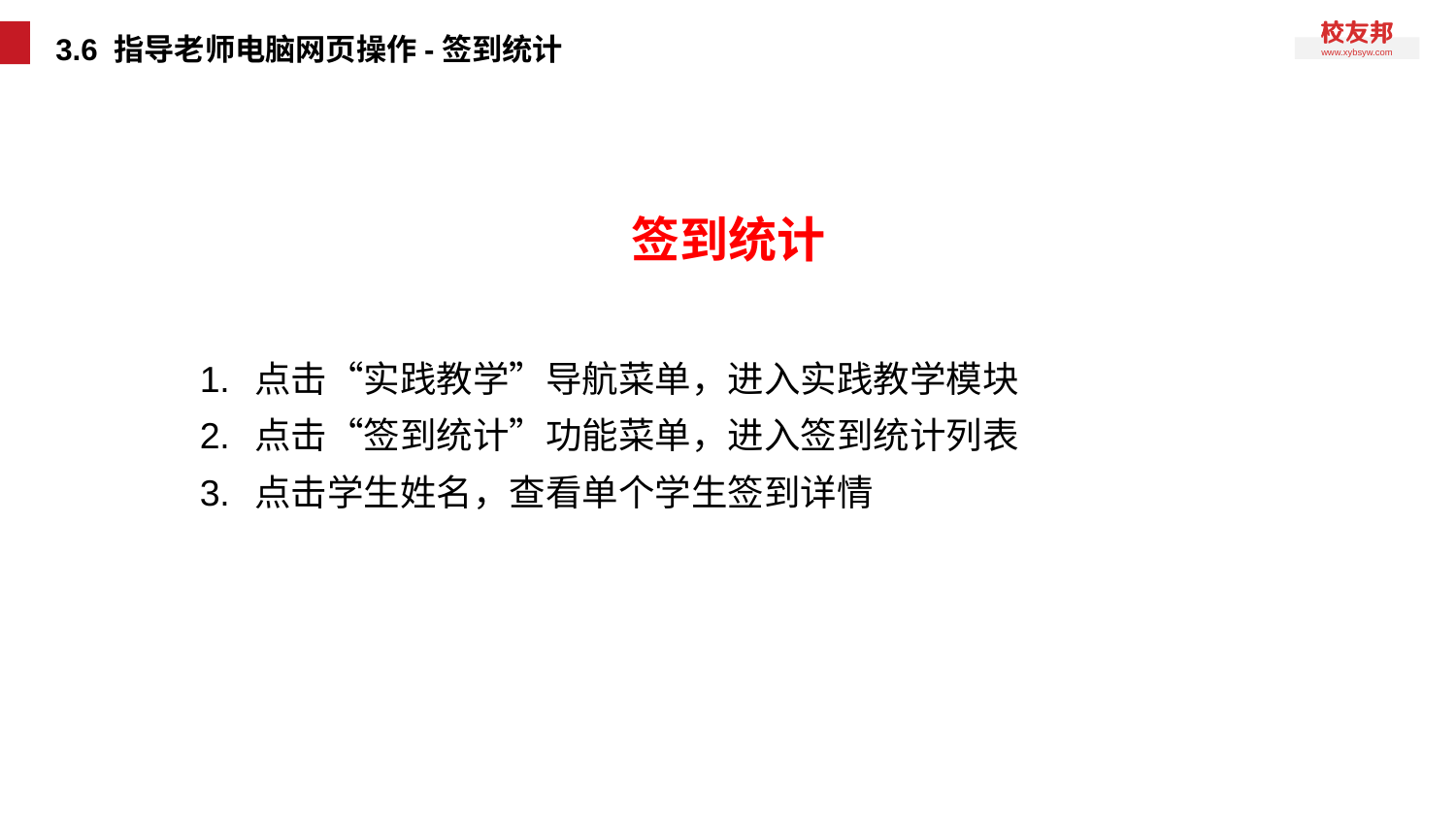

# 3.6 指导老师电脑网页操作-签到统计
签到统计

点击“实践教学”导航菜单，进入实践教学模块
点击“签到统计”功能菜单，进入签到统计列表
点击学生姓名，查看单个学生签到详情